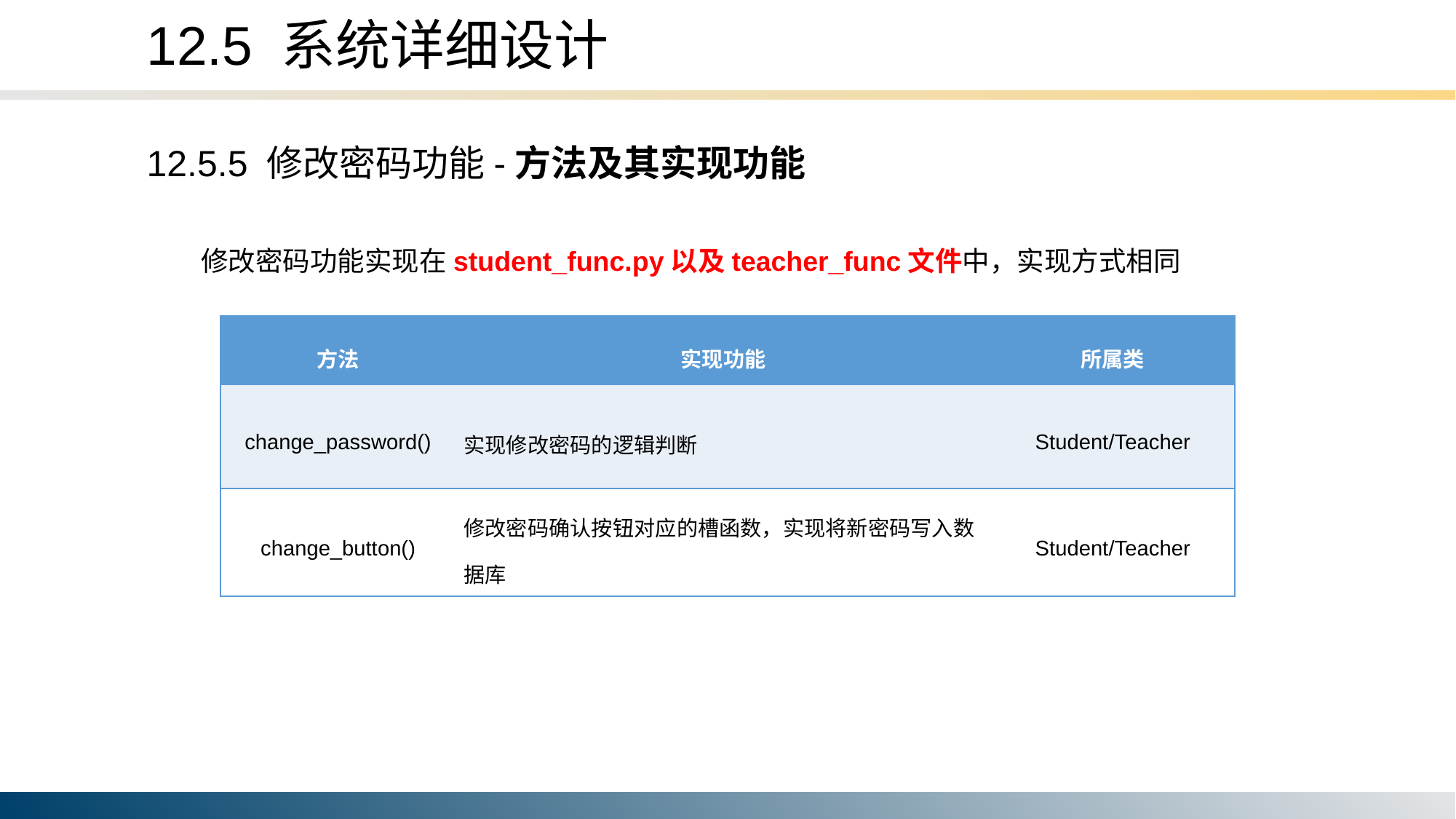

12.5 系统详细设计
12.5.5 修改密码功能-方法及其实现功能
修改密码功能实现在student_func.py以及teacher_func文件中，实现方式相同
| 方法 | 实现功能 | 所属类 |
| --- | --- | --- |
| change\_password() | 实现修改密码的逻辑判断 | Student/Teacher |
| change\_button() | 修改密码确认按钮对应的槽函数，实现将新密码写入数据库 | Student/Teacher |